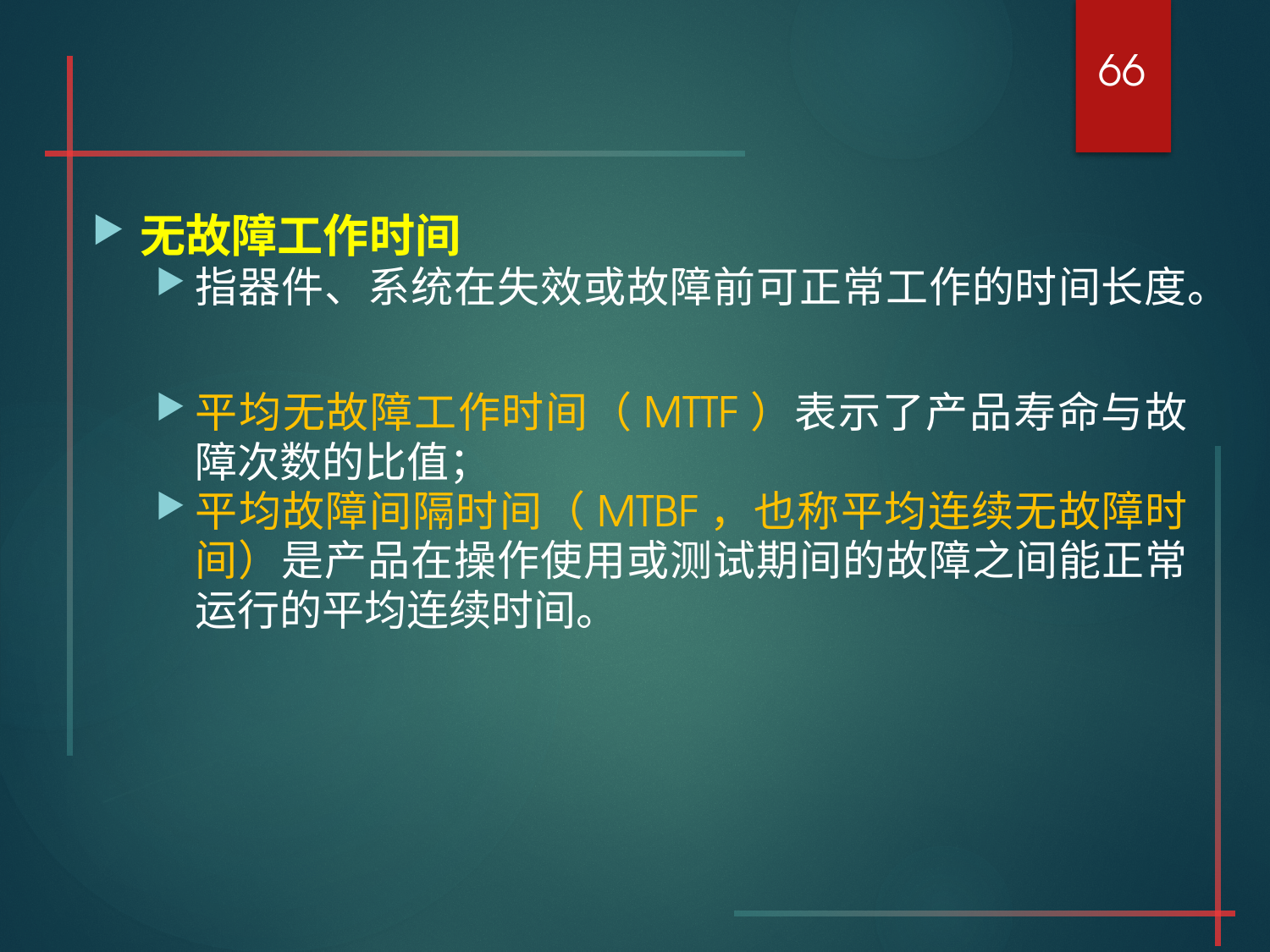

66
#
无故障工作时间
指器件、系统在失效或故障前可正常工作的时间长度。

平均无故障工作时间（MTTF）表示了产品寿命与故障次数的比值；
平均故障间隔时间（MTBF，也称平均连续无故障时间）是产品在操作使用或测试期间的故障之间能正常运行的平均连续时间。